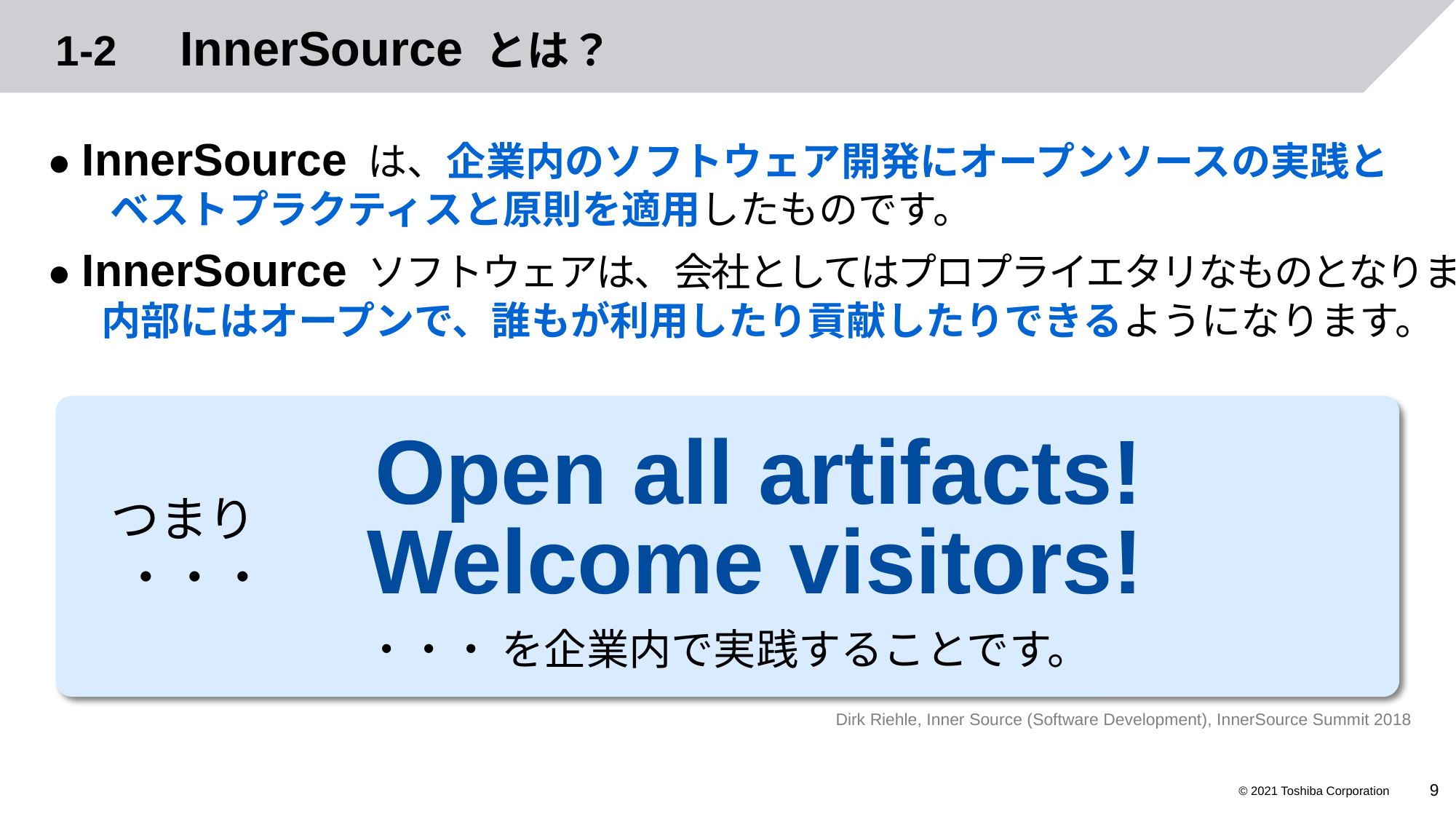

# 1-2　InnerSource とは？
● InnerSource は、企業内のソフトウェア開発にオープンソースの実践と
      ベストプラクティスと原則を適用したものです。
● InnerSource ソフトウェアは、会社としてはプロプライエタリなものとなりますが、
     内部にはオープンで、誰もが利用したり貢献したりできるようになります。

Open all artifacts!
Welcome visitors!
・・・ を企業内で実践することです。
Dirk Riehle, Inner Source (Software Development), InnerSource Summit 2018
つまり ・・・